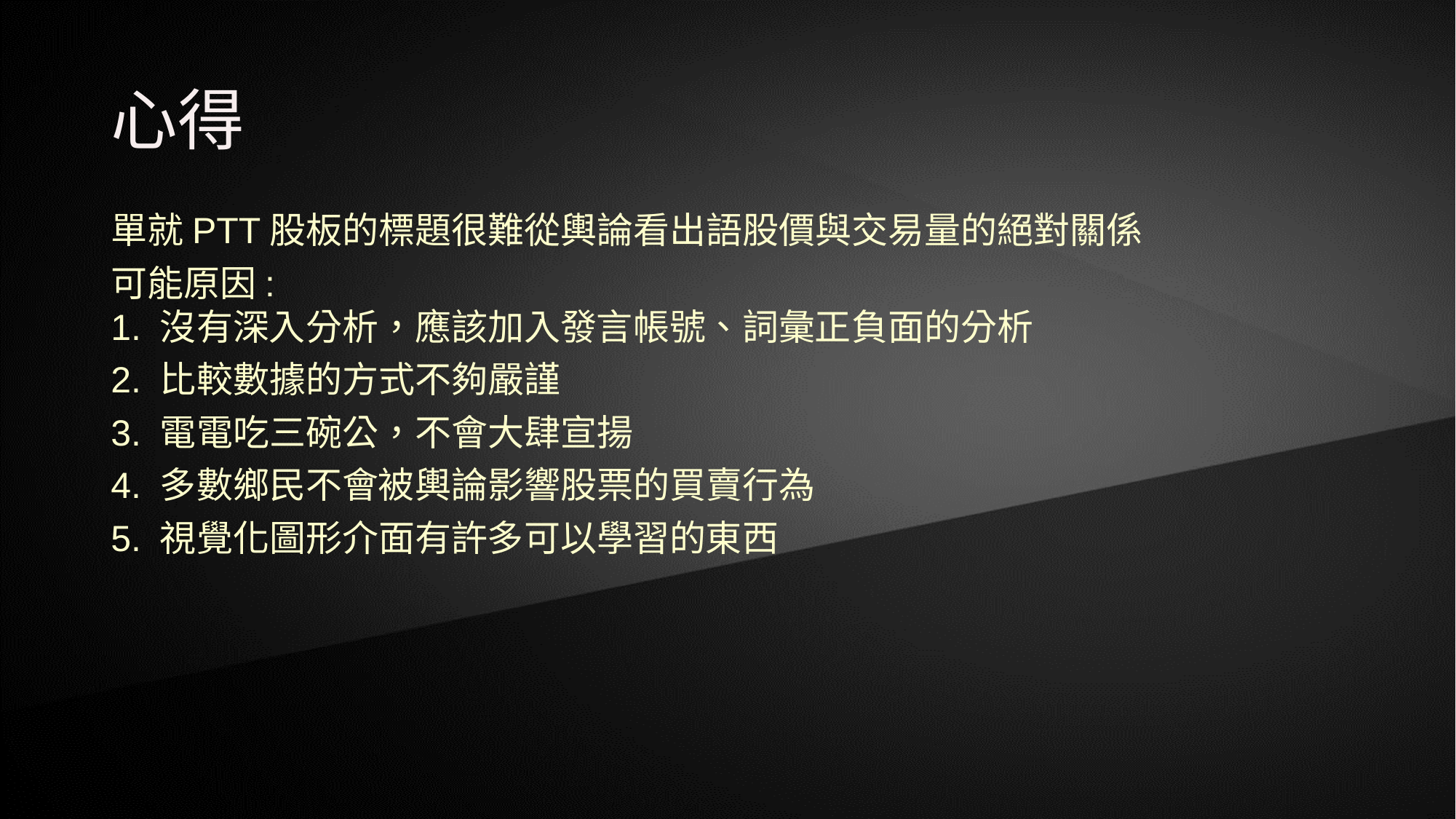

# 心得
單就PTT股板的標題很難從輿論看出語股價與交易量的絕對關係
可能原因:
1. 沒有深入分析，應該加入發言帳號、詞彙正負面的分析
2. 比較數據的方式不夠嚴謹
3. 電電吃三碗公，不會大肆宣揚
4. 多數鄉民不會被輿論影響股票的買賣行為
5. 視覺化圖形介面有許多可以學習的東西